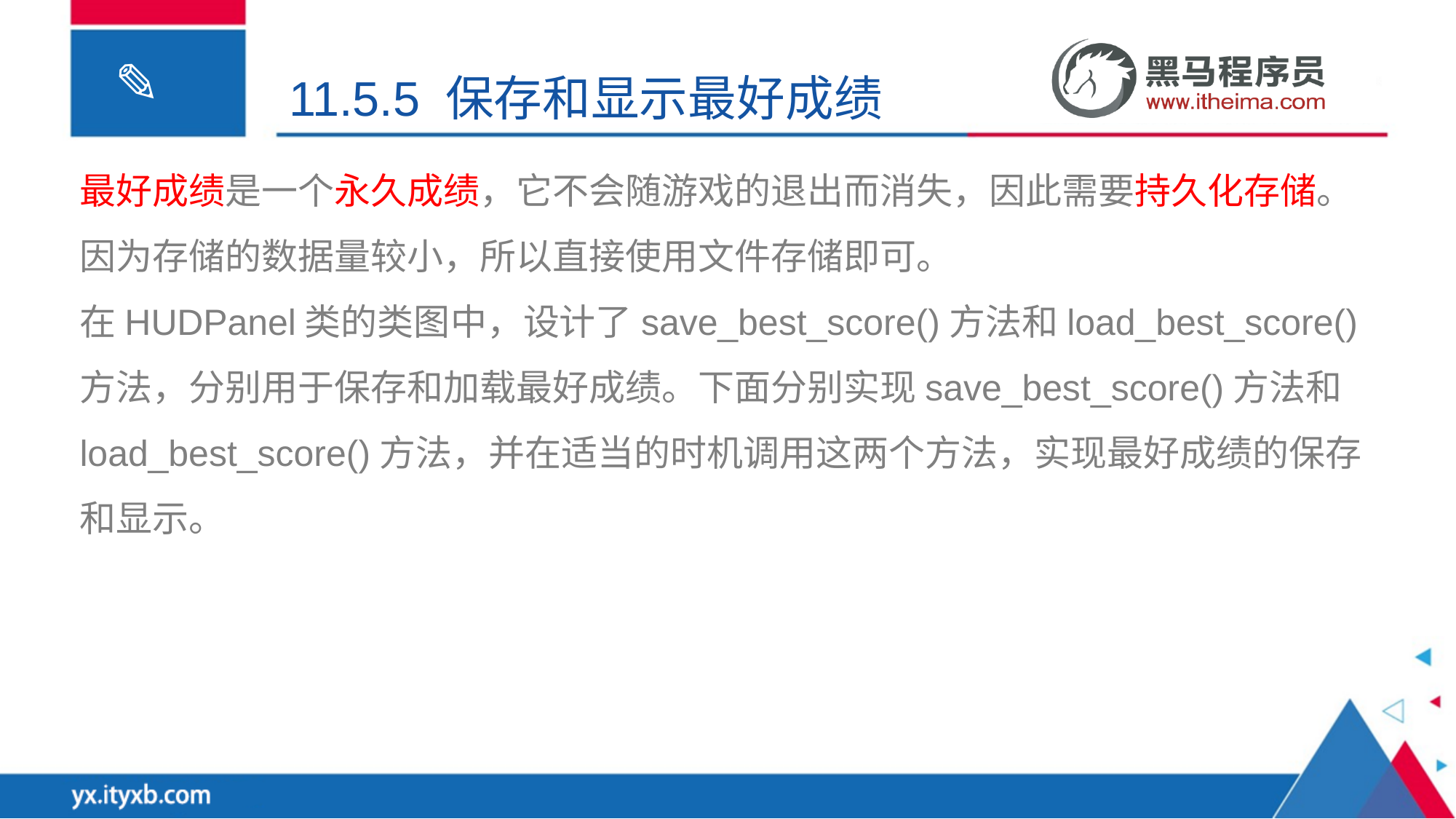

11.5.5 保存和显示最好成绩
最好成绩是一个永久成绩，它不会随游戏的退出而消失，因此需要持久化存储。因为存储的数据量较小，所以直接使用文件存储即可。
在HUDPanel类的类图中，设计了save_best_score()方法和load_best_score()方法，分别用于保存和加载最好成绩。下面分别实现save_best_score()方法和load_best_score()方法，并在适当的时机调用这两个方法，实现最好成绩的保存和显示。